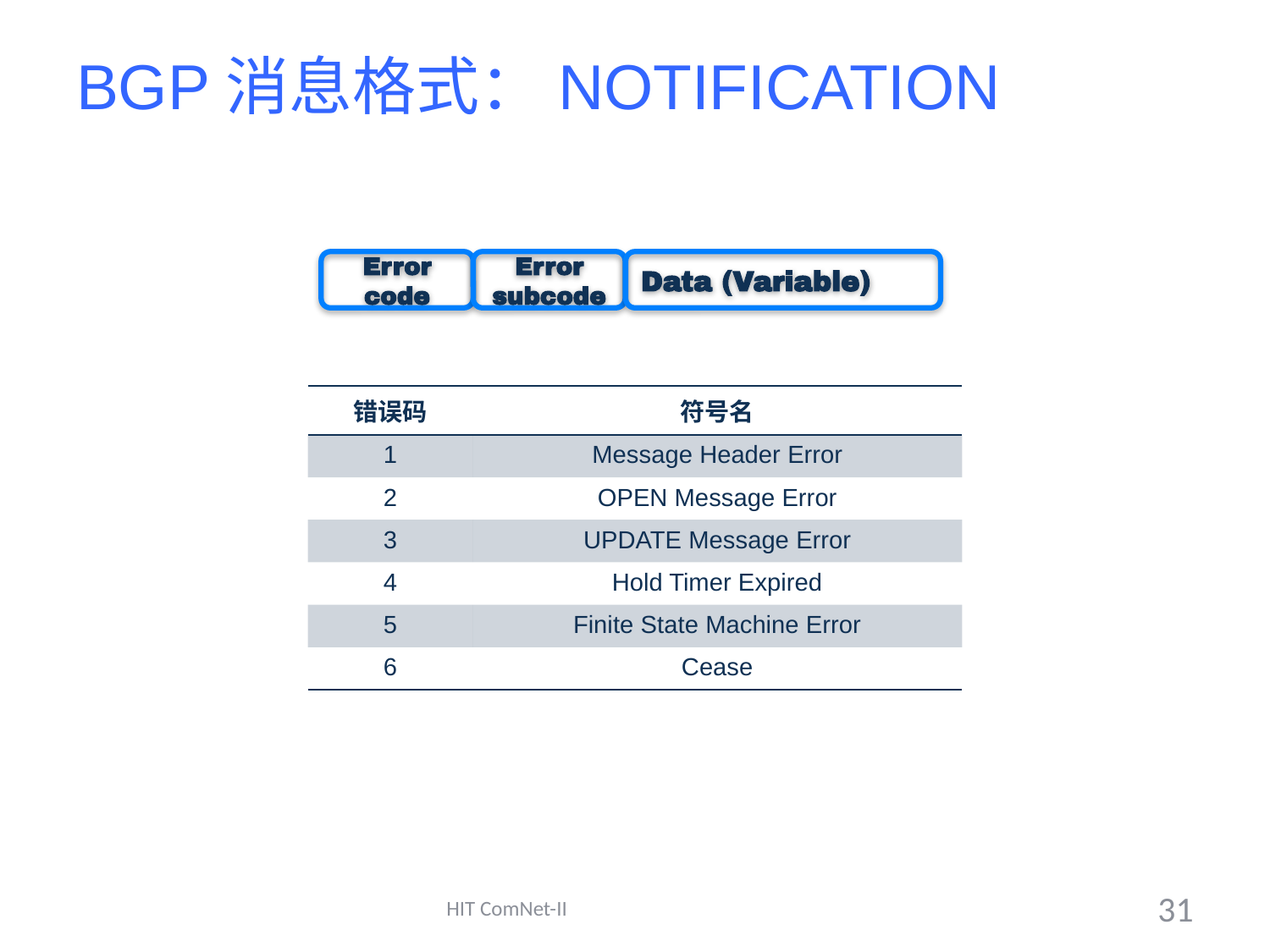

# BGP消息格式：NOTIFICATION
Error code
Error subcode
Data (Variable)
| 错误码 | 符号名 |
| --- | --- |
| 1 | Message Header Error |
| 2 | OPEN Message Error |
| 3 | UPDATE Message Error |
| 4 | Hold Timer Expired |
| 5 | Finite State Machine Error |
| 6 | Cease |
HIT ComNet-II
31